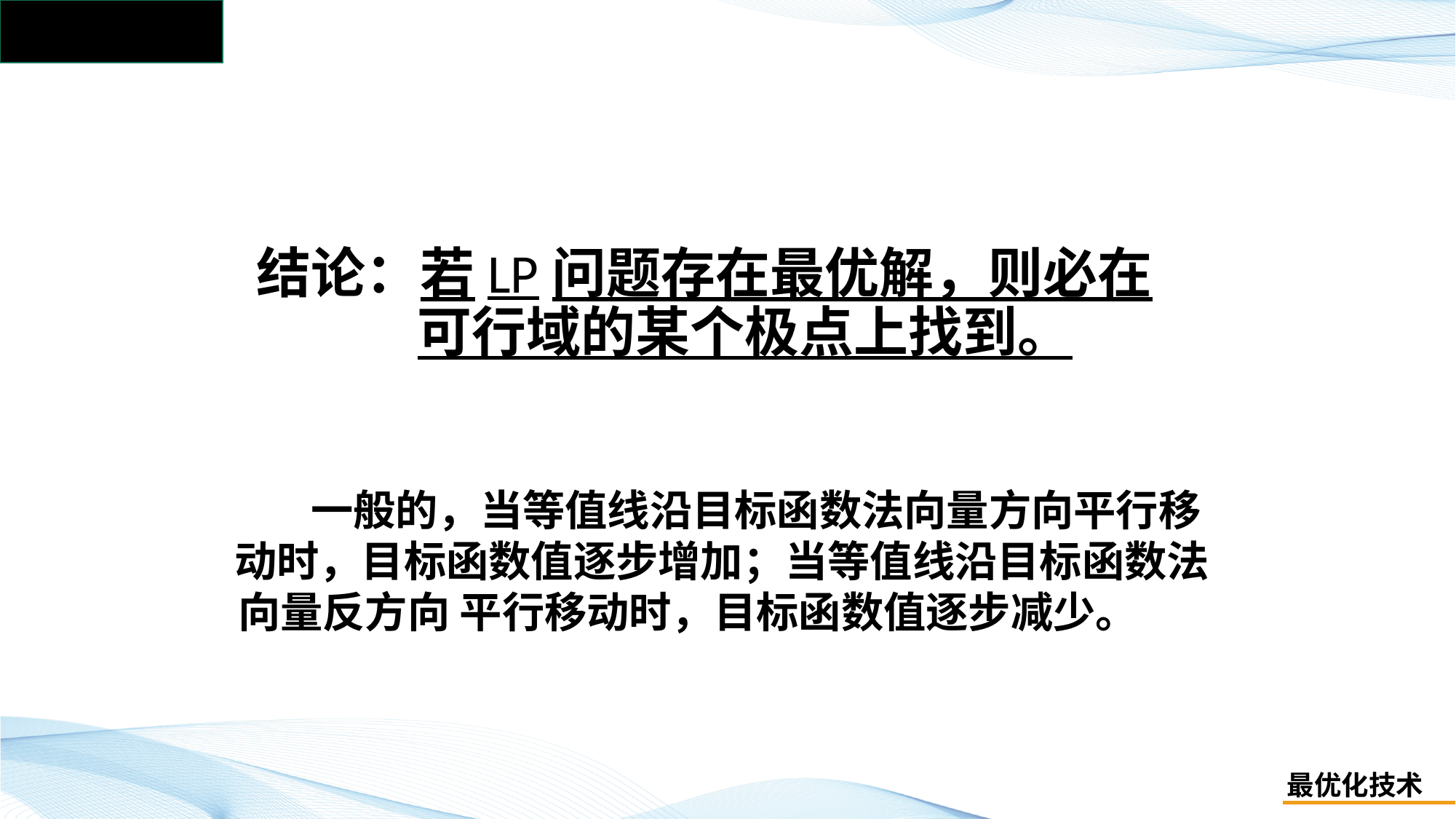

# 结论：若LP问题存在最优解，则必在 可行域的某个极点上找到。
      一般的，当等值线沿目标函数法向量方向平行移
动时，目标函数值逐步增加；当等值线沿目标函数法
向量反方向 平行移动时，目标函数值逐步减少。